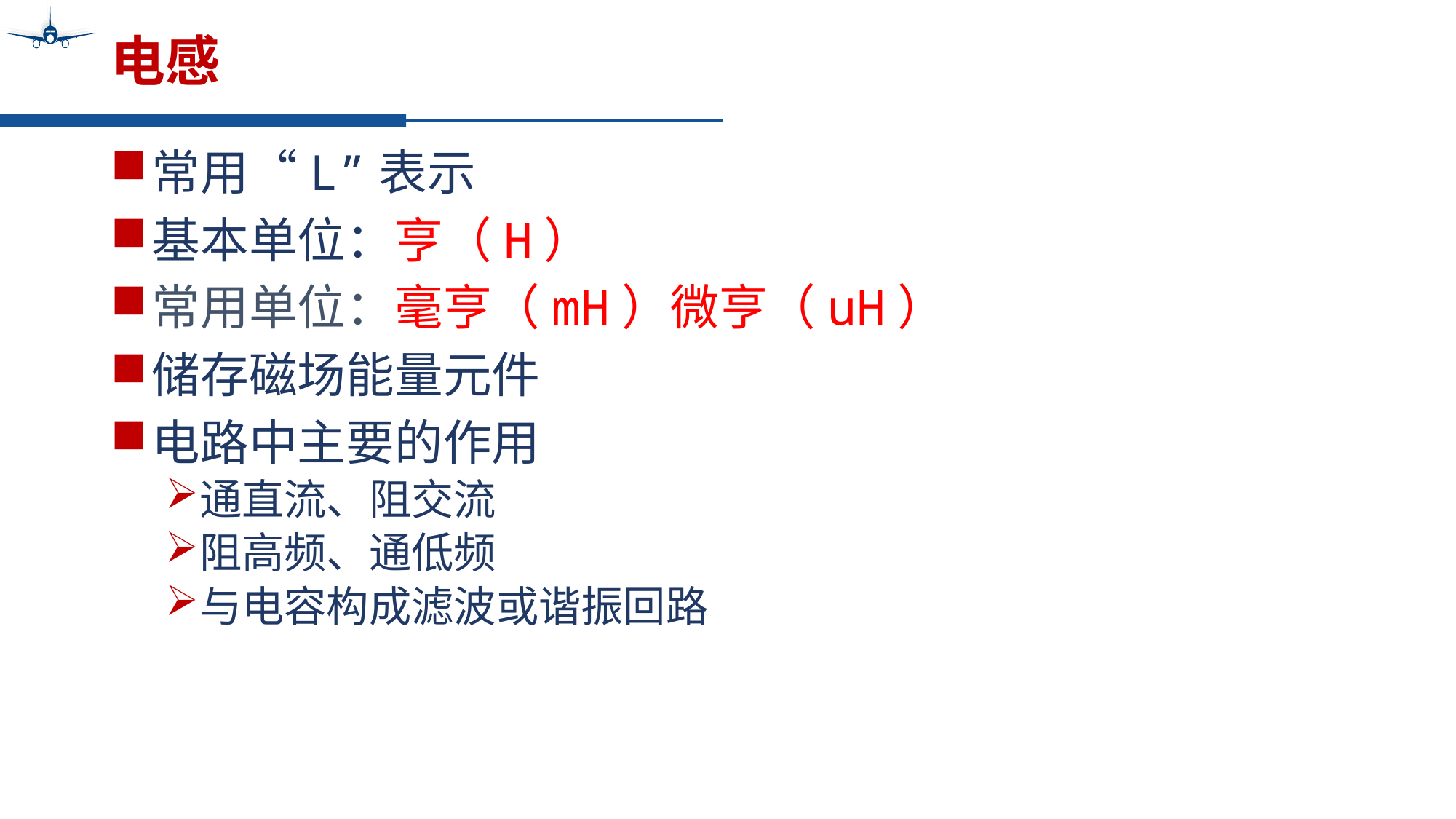

# 电感
常用“L”表示
基本单位：亨（H）
常用单位：毫亨（mH）微亨（uH）
储存磁场能量元件
电路中主要的作用
通直流、阻交流
阻高频、通低频
与电容构成滤波或谐振回路